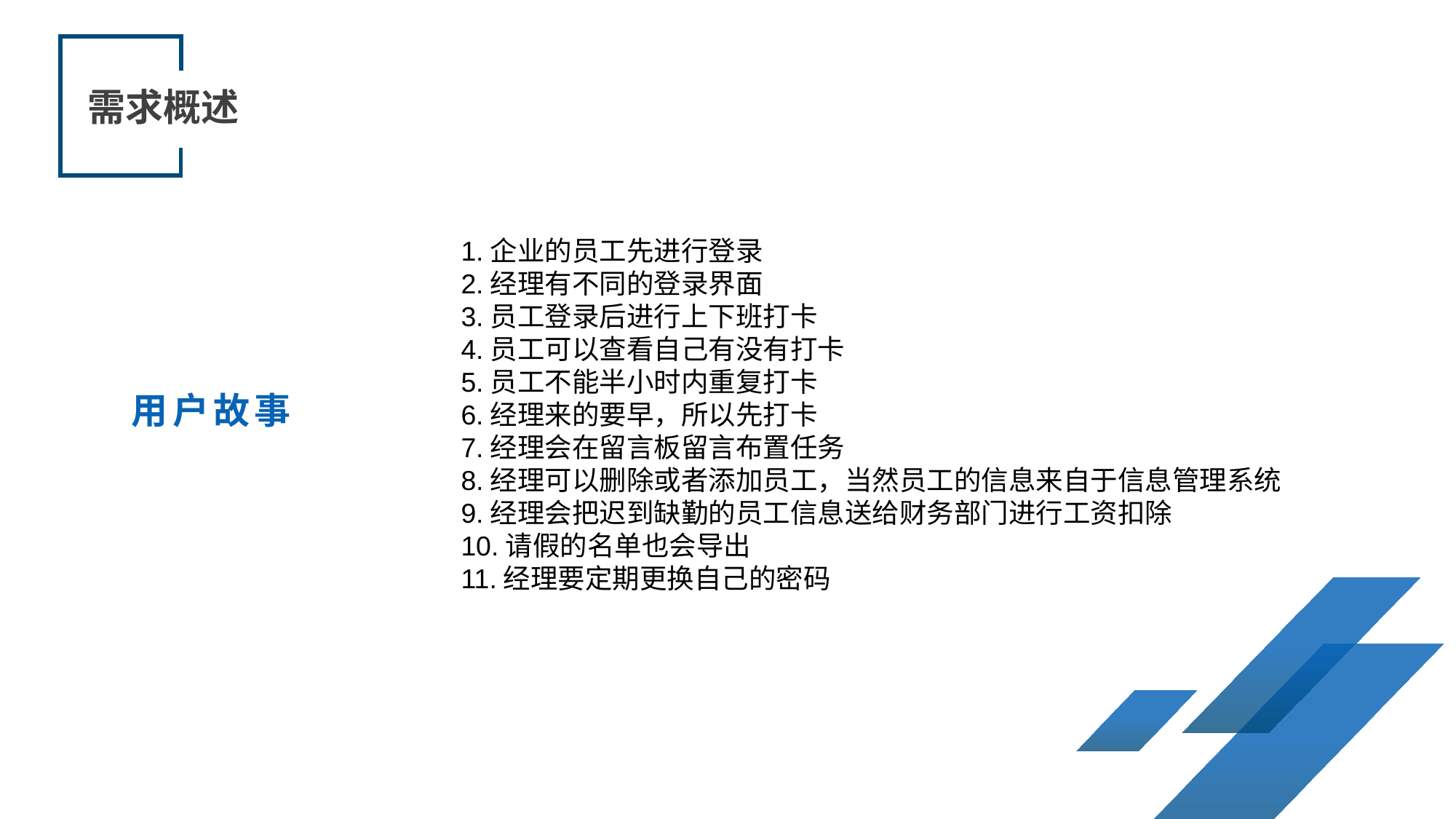

需求概述
1.企业的员工先进行登录
2.经理有不同的登录界面
3.员工登录后进行上下班打卡
4.员工可以查看自己有没有打卡
5.员工不能半小时内重复打卡
6.经理来的要早，所以先打卡
7.经理会在留言板留言布置任务
8.经理可以删除或者添加员工，当然员工的信息来自于信息管理系统
9.经理会把迟到缺勤的员工信息送给财务部门进行工资扣除
10.请假的名单也会导出
11.经理要定期更换自己的密码

用户故事